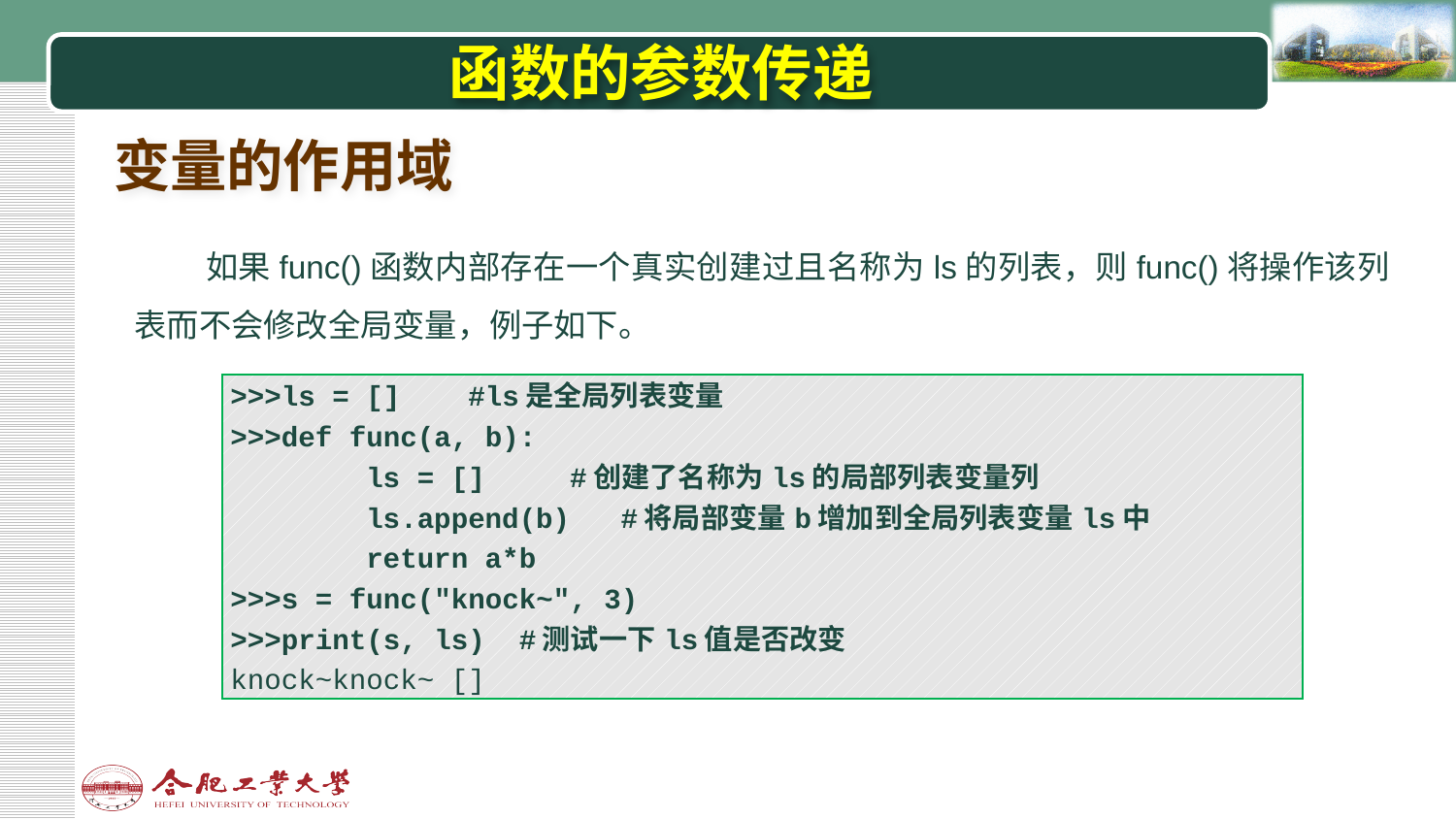

# 函数的参数传递
变量的作用域
如果func()函数内部存在一个真实创建过且名称为ls的列表，则func()将操作该列表而不会修改全局变量，例子如下。
| >>>ls = [] #ls是全局列表变量 >>>def func(a, b): ls = [] #创建了名称为ls的局部列表变量列 ls.append(b) #将局部变量b增加到全局列表变量ls中 return a\*b >>>s = func("knock~", 3) >>>print(s, ls) #测试一下ls值是否改变 knock~knock~ [] |
| --- |